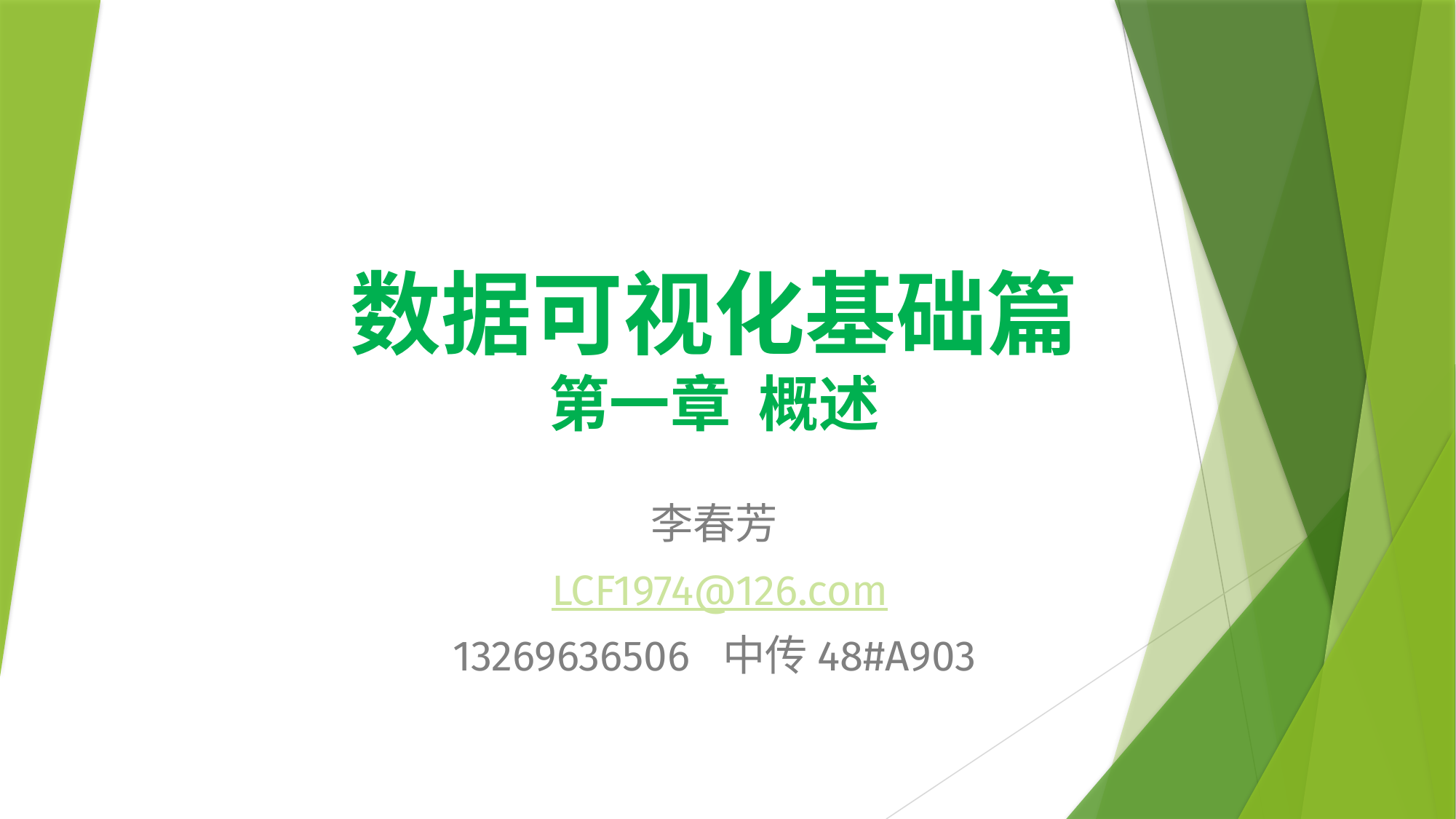

# 数据可视化基础篇 第一章  概述
李春芳
 LCF1974@126.com
13269636506  中传48#A903